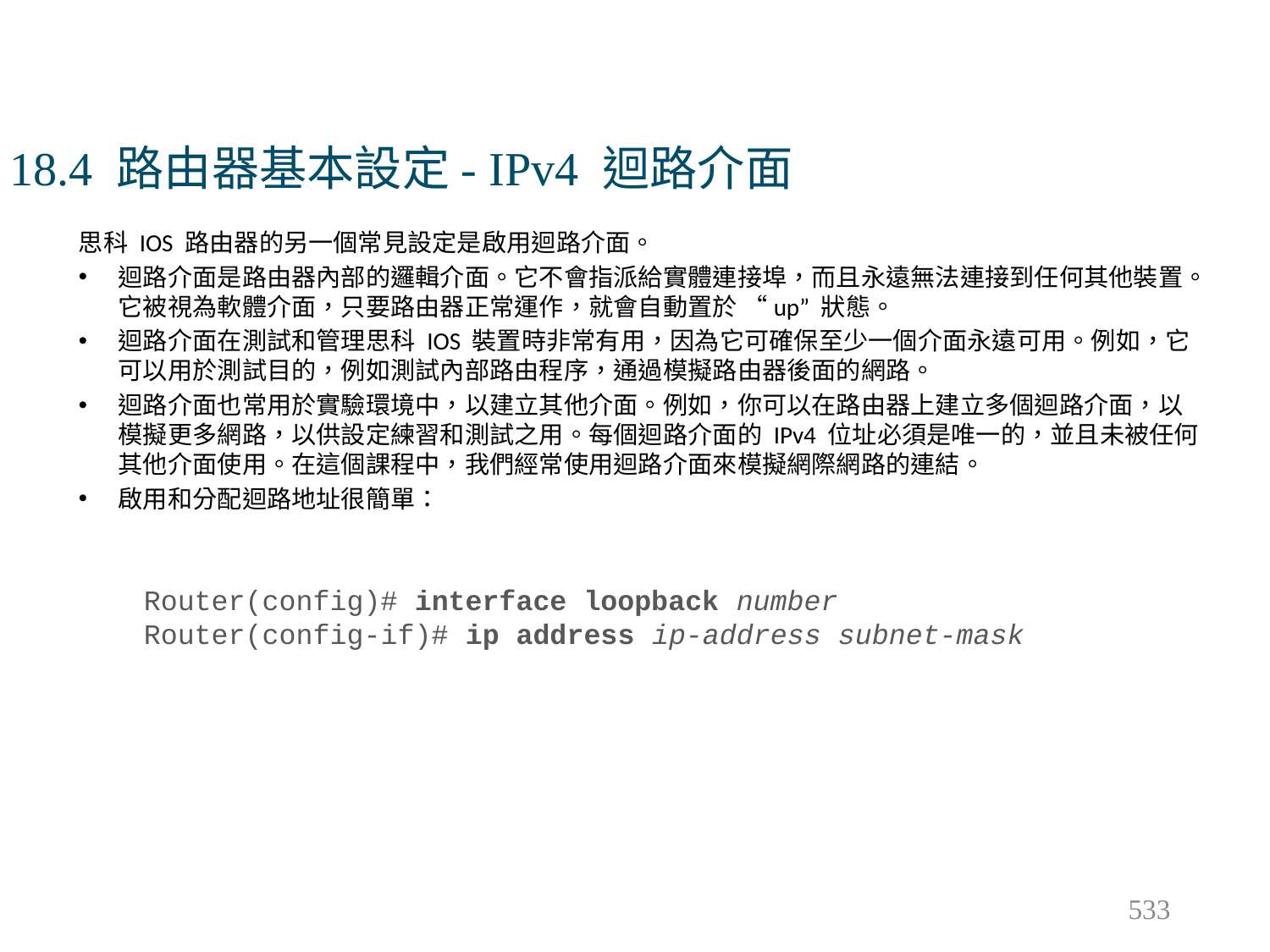

# 18.4 路由器基本設定- IPv4 迴路介面
思科 IOS 路由器的另一個常見設定是啟用迴路介面。
迴路介面是路由器內部的邏輯介面。它不會指派給實體連接埠，而且永遠無法連接到任何其他裝置。它被視為軟體介面，只要路由器正常運作，就會自動置於 “up” 狀態。
迴路介面在測試和管理思科 IOS 裝置時非常有用，因為它可確保至少一個介面永遠可用。例如，它可以用於測試目的，例如測試內部路由程序，通過模擬路由器後面的網路。
迴路介面也常用於實驗環境中，以建立其他介面。例如，你可以在路由器上建立多個迴路介面，以模擬更多網路，以供設定練習和測試之用。每個迴路介面的 IPv4 位址必須是唯一的，並且未被任何其他介面使用。在這個課程中，我們經常使用迴路介面來模擬網際網路的連結。
啟用和分配迴路地址很簡單：
Router(config)# interface loopback number
Router(config-if)# ip address ip-address subnet-mask
533